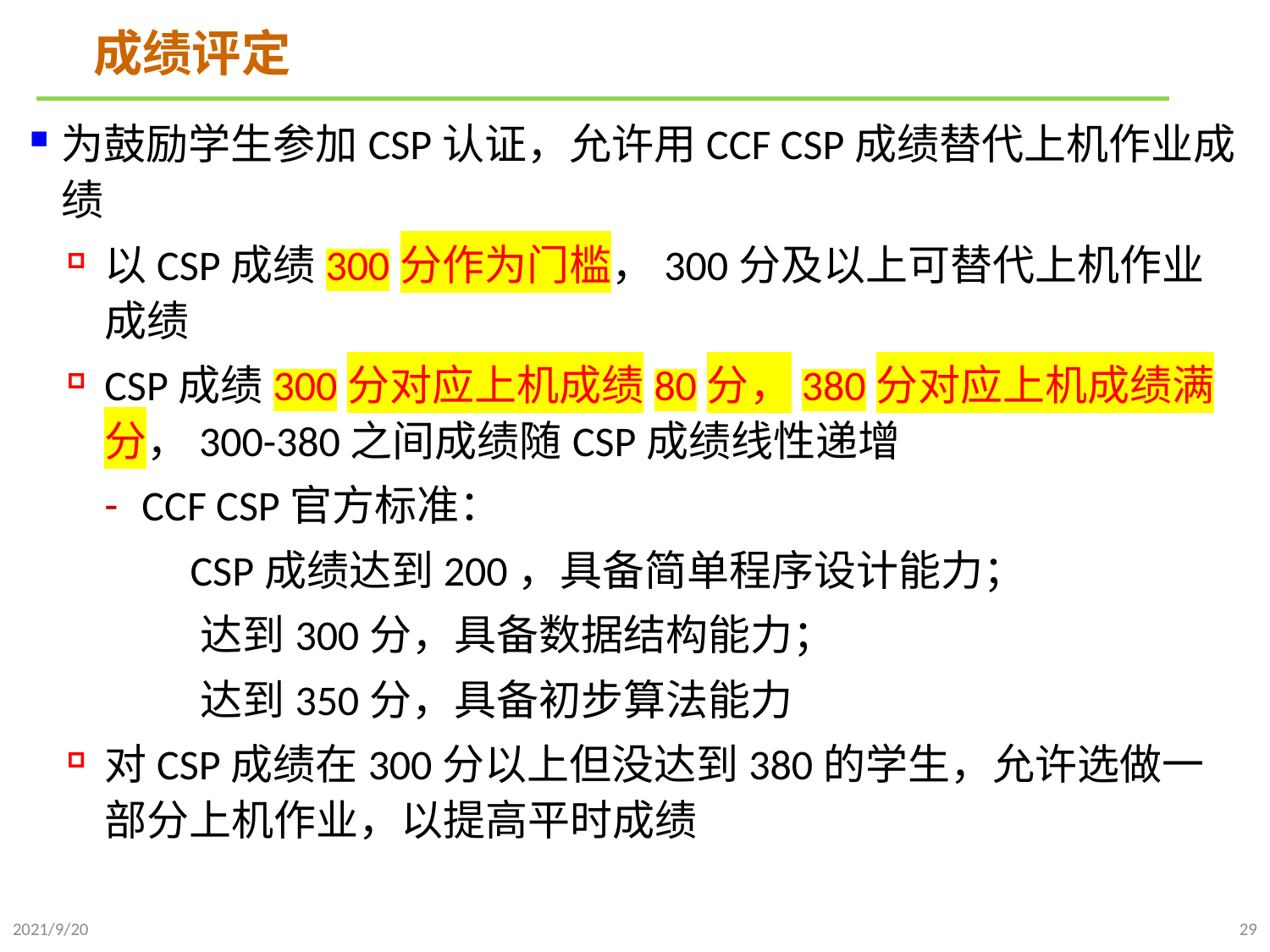

# 成绩评定
为鼓励学生参加CSP认证，允许用CCF CSP成绩替代上机作业成绩
以CSP成绩300分作为门槛，300分及以上可替代上机作业成绩
CSP成绩300分对应上机成绩80分，380分对应上机成绩满分，300-380之间成绩随CSP成绩线性递增
CCF CSP官方标准：
         CSP成绩达到200，具备简单程序设计能力；
         达到300分，具备数据结构能力；
         达到350分，具备初步算法能力
对CSP成绩在300分以上但没达到380的学生，允许选做一部分上机作业，以提高平时成绩

2021/9/20
29